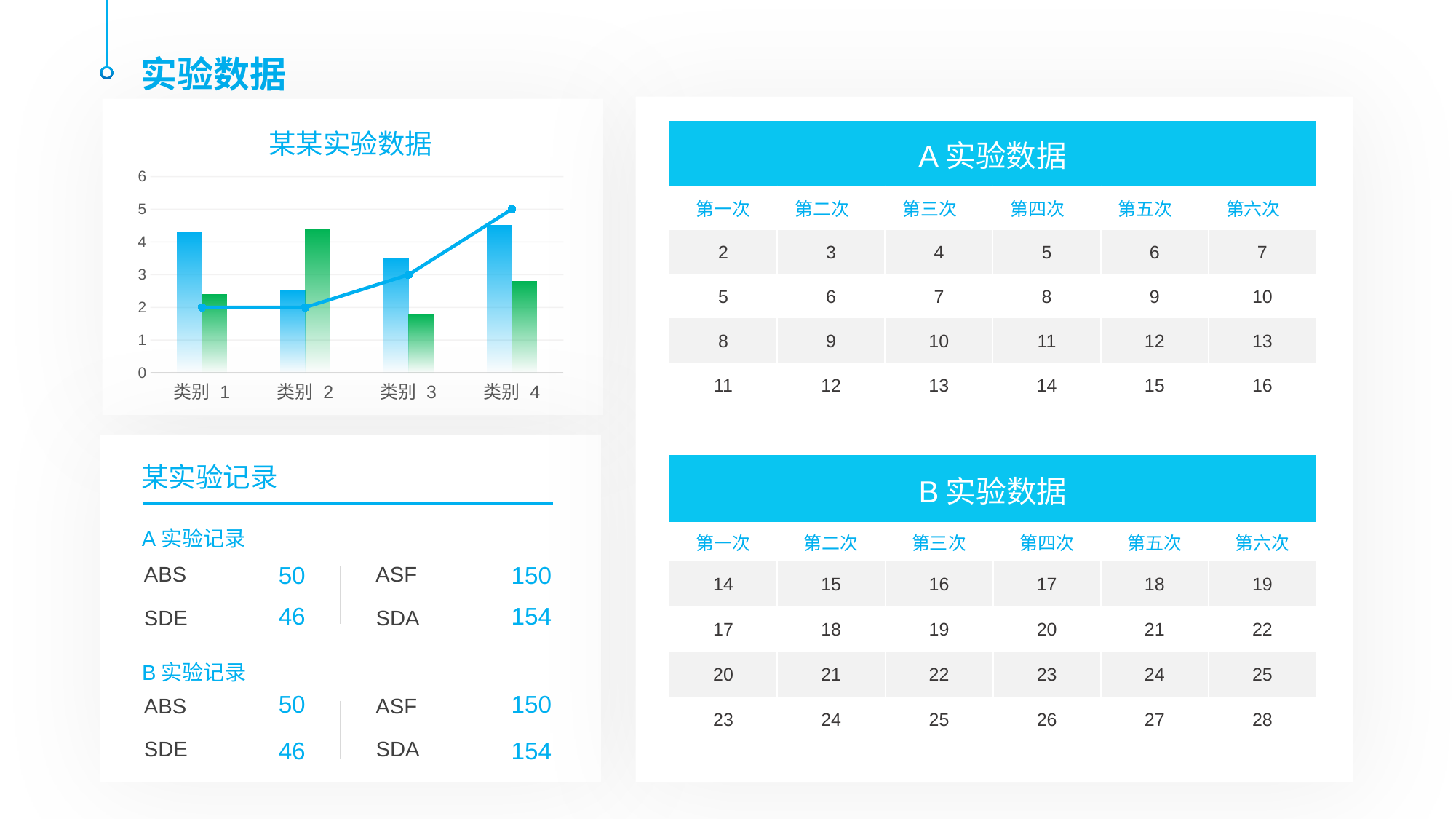

实验数据

| A实验数据 |  |  |  |  |  |
| --- | --- | --- | --- | --- | --- |
| 第一次 | 第二次 | 第三次 | 第四次 | 第五次 | 第六次 |
| 2 | 3 | 4 | 5 | 6 | 7 |
| 5 | 6 | 7 | 8 | 9 | 10 |
| 8 | 9 | 10 | 11 | 12 | 13 |
| 11 | 12 | 13 | 14 | 15 | 16 |
某某实验数据

### Chart

| Category | 系列 1 | 系列 2 | 系列 3 |
|---|---|---|---|
| 类别 1 | 4.3 | 2.4 | 2.0 |
| 类别 2 | 2.5 | 4.4 | 2.0 |
| 类别 3 | 3.5 | 1.8 | 3.0 |
| 类别 4 | 4.5 | 2.8 | 5.0 |
某实验记录
| B实验数据 |  |  |  |  |  |
| --- | --- | --- | --- | --- | --- |
| 第一次 | 第二次 | 第三次 | 第四次 | 第五次 | 第六次 |
| 14 | 15 | 16 | 17 | 18 | 19 |
| 17 | 18 | 19 | 20 | 21 | 22 |
| 20 | 21 | 22 | 23 | 24 | 25 |
| 23 | 24 | 25 | 26 | 27 | 28 |
A实验记录
50
150
ABS
ASF
46
154
SDE
SDA
B实验记录
50
150
ABS
ASF
46
154
SDE
SDA